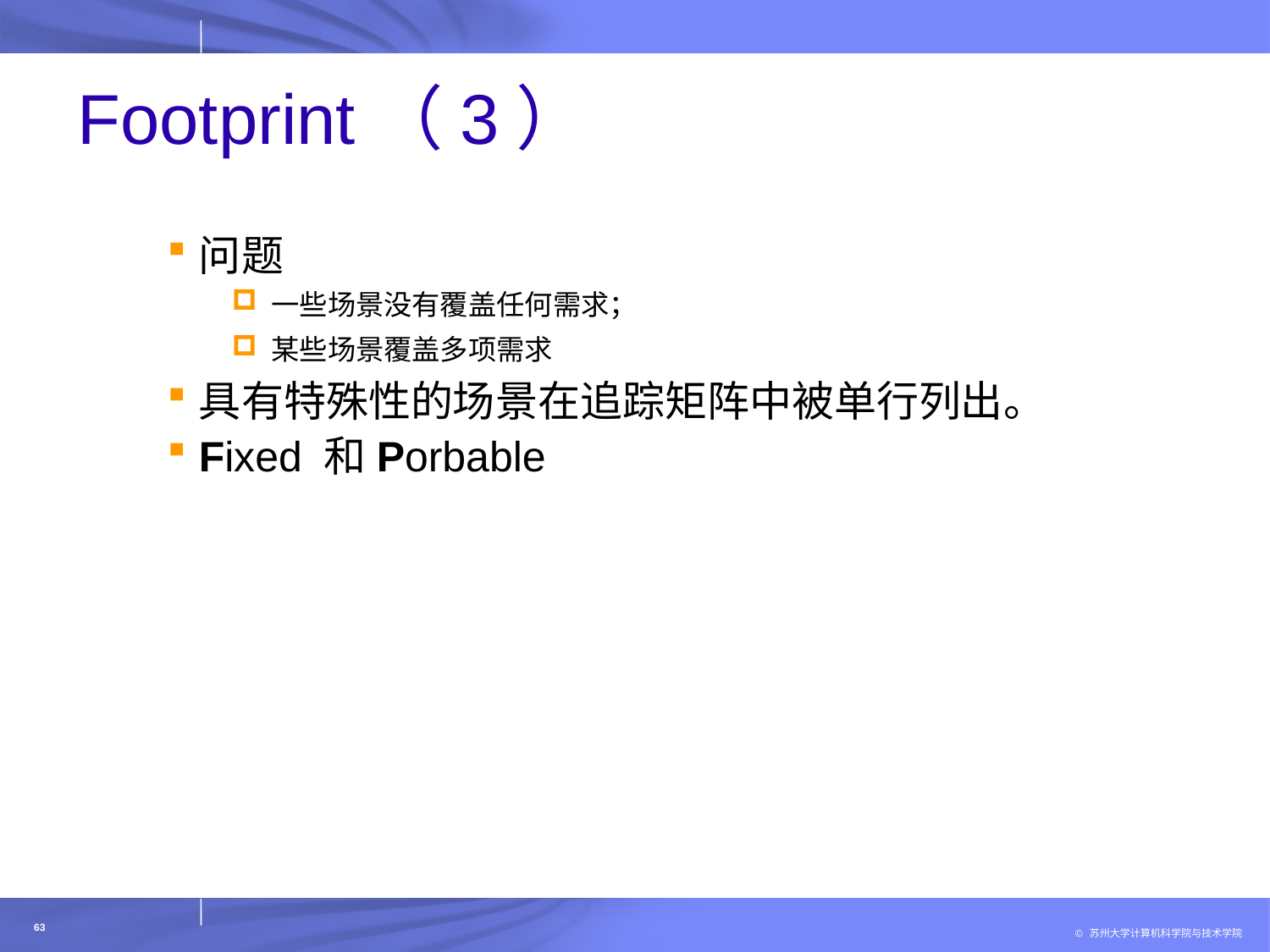

# Footprint（3）
问题
一些场景没有覆盖任何需求；
某些场景覆盖多项需求
具有特殊性的场景在追踪矩阵中被单行列出。
Fixed 和Porbable
63